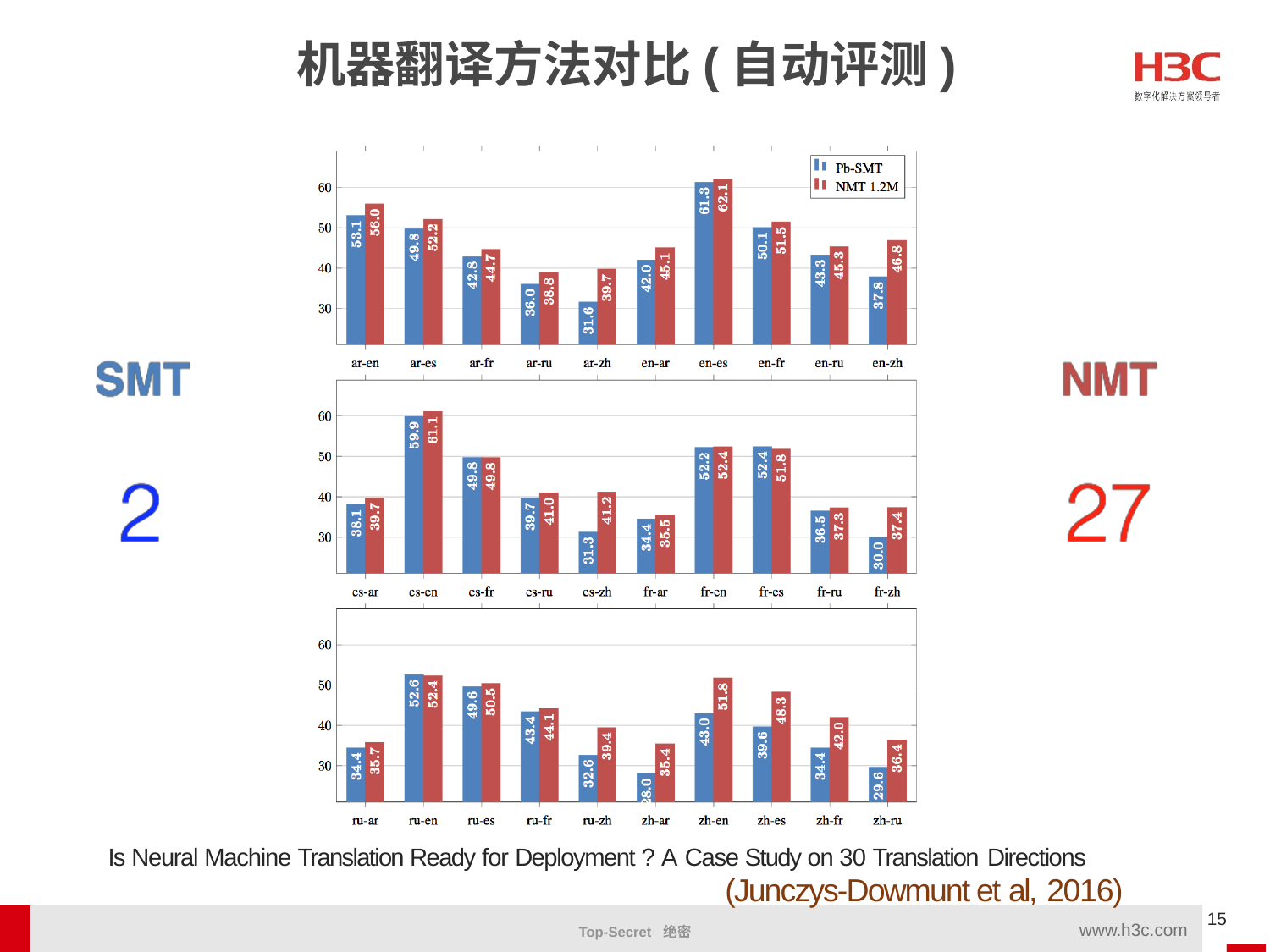

机器翻译方法对比(自动评测)

Is Neural Machine Translation Ready for Deployment ? A Case Study on 30 Translation Directions
(Junczys-Dowmunt et al, 2016)